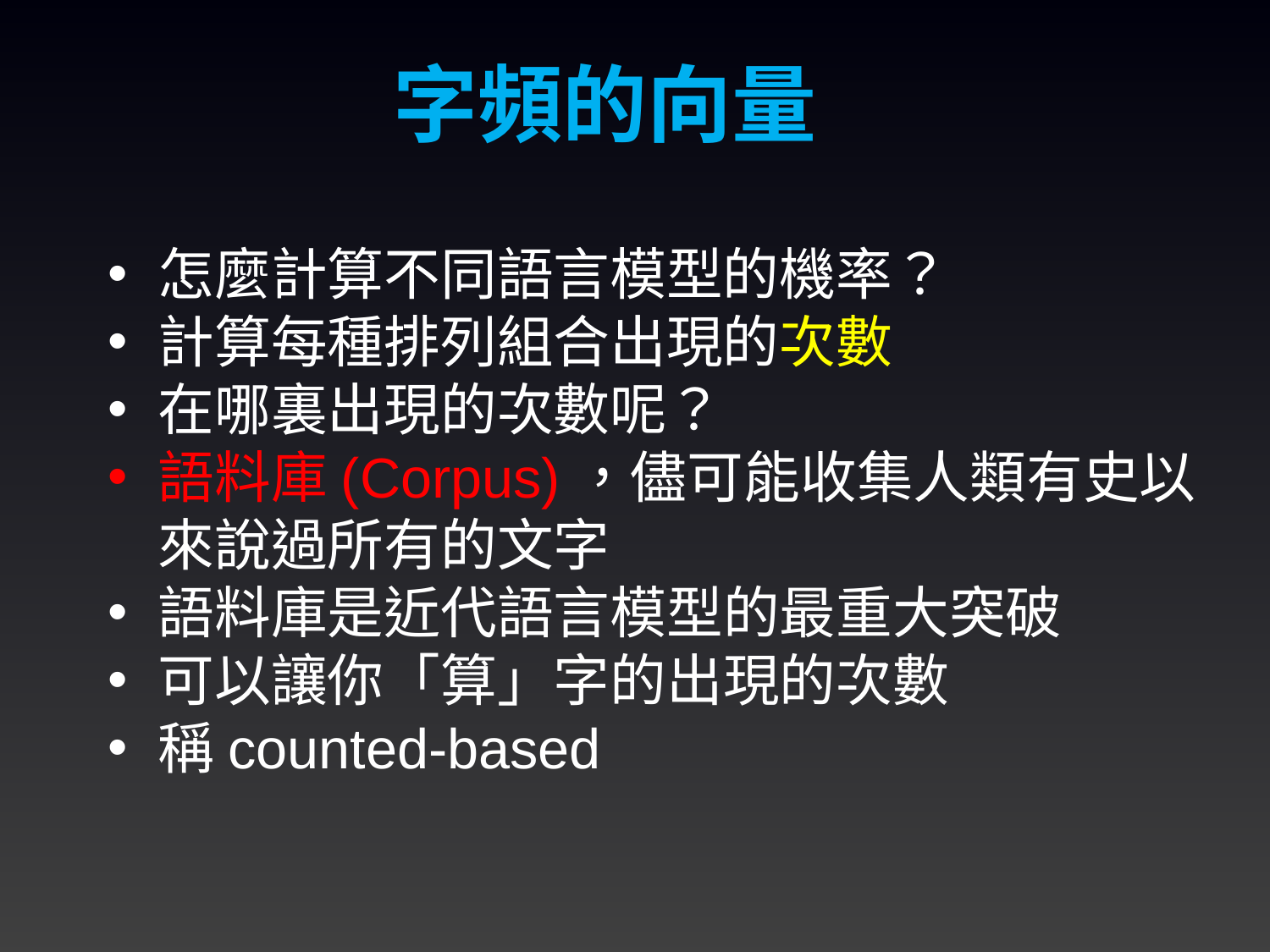

字頻的向量
怎麼計算不同語言模型的機率？
計算每種排列組合出現的次數
在哪裏出現的次數呢？
語料庫(Corpus)，儘可能收集人類有史以來說過所有的文字
語料庫是近代語言模型的最重大突破
可以讓你「算」字的出現的次數
稱counted-based